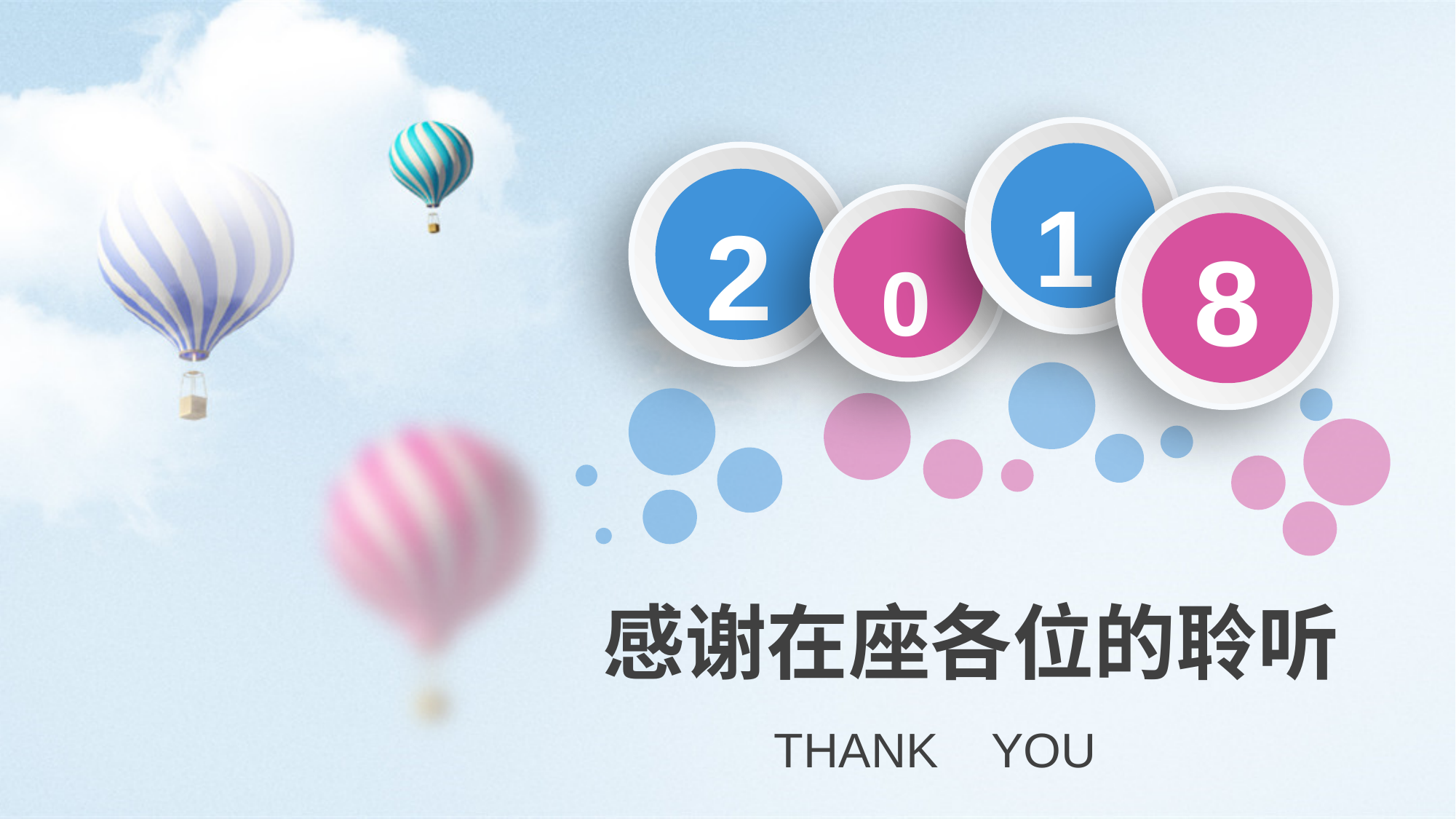

1

2

0

8

感谢在座各位的聆听
THANK    YOU